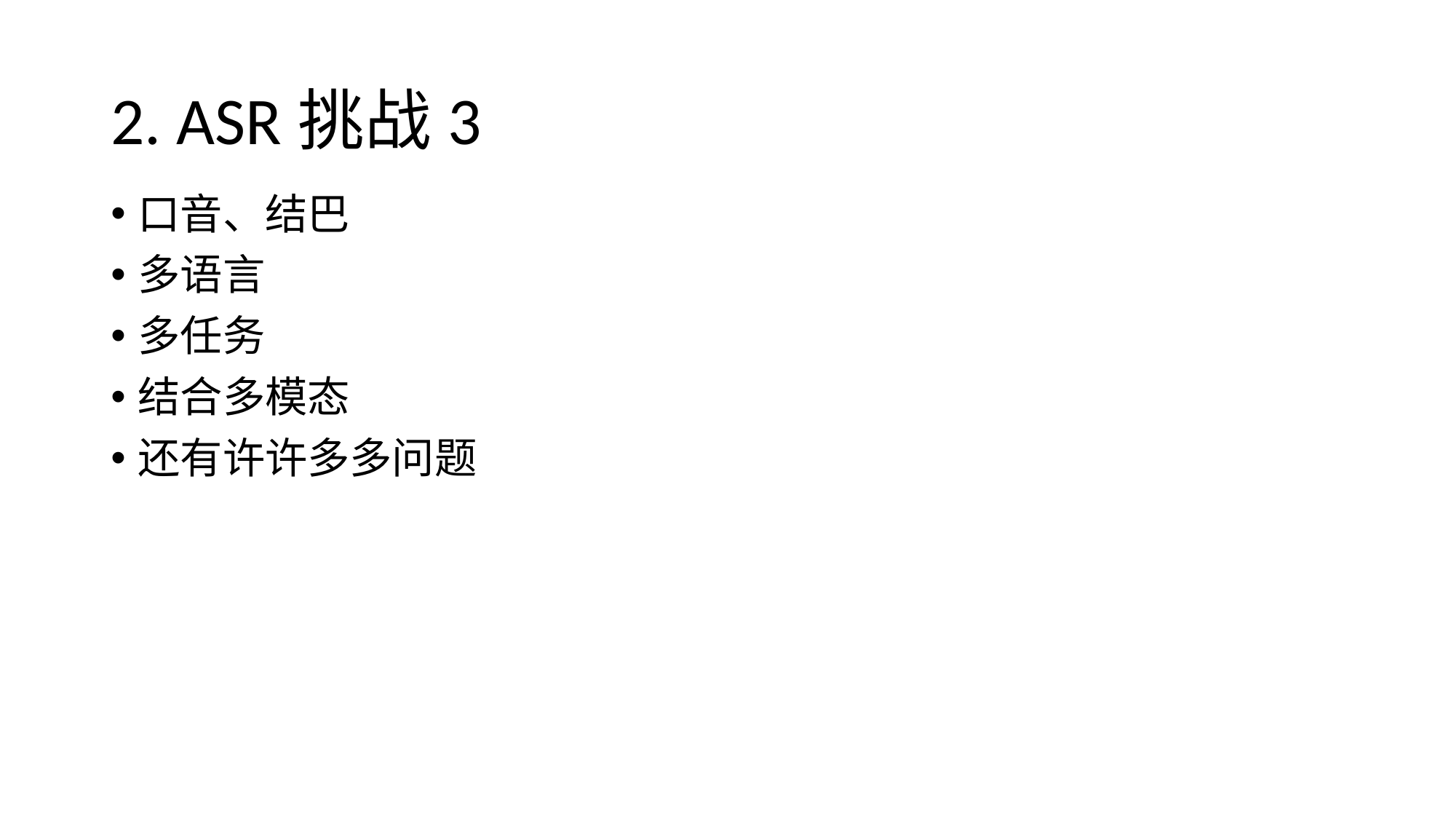

2. ASR挑战3

口音、结巴
多语言
多任务
结合多模态
还有许许多多问题